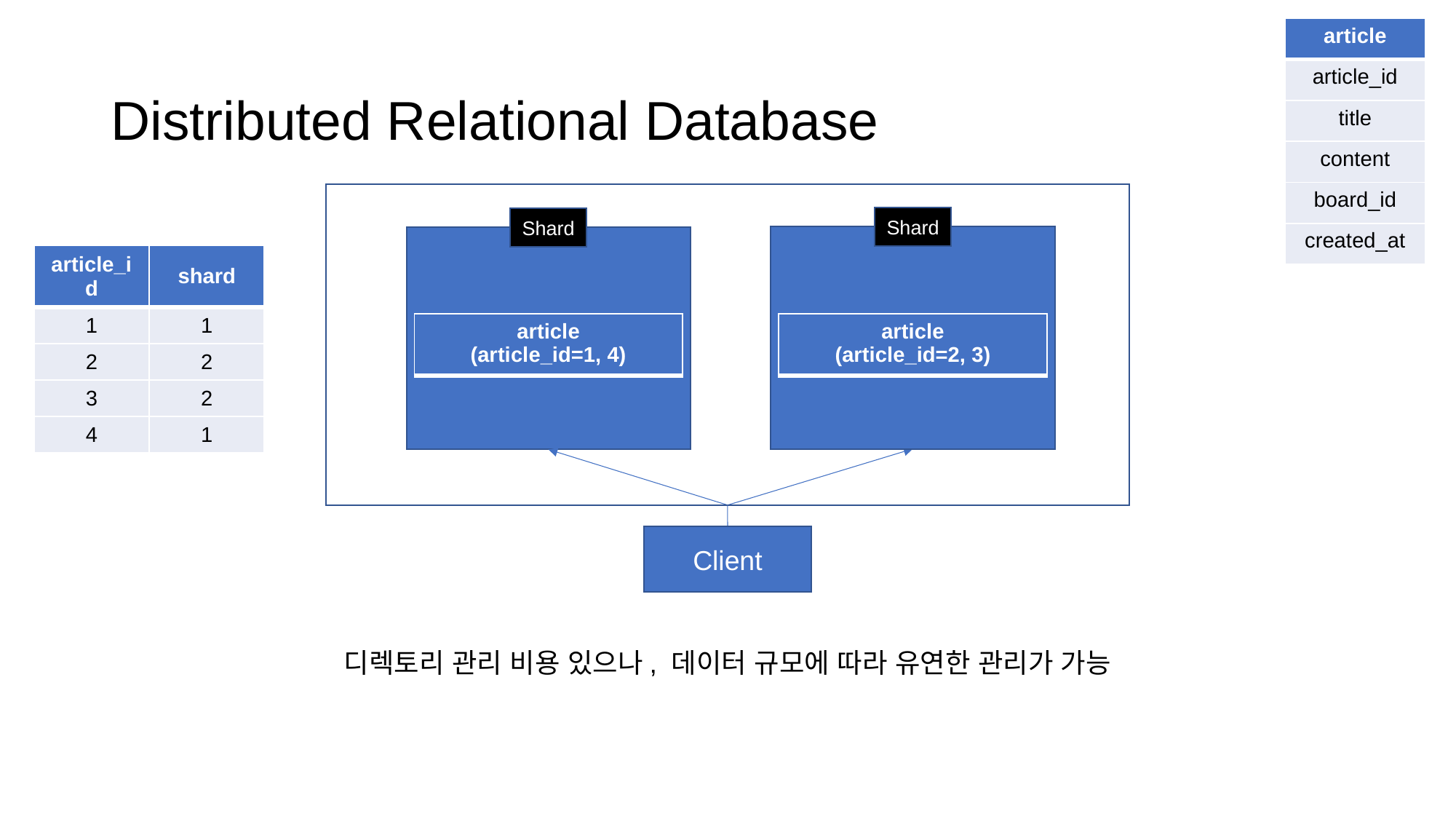

| article |
| --- |
| article\_id |
| title |
| content |
| board\_id |
| created\_at |
# Distributed Relational Database

Shard
Shard

| article\_id | shard |
| --- | --- |
| 1 | 1 |
| 2 | 2 |
| 3 | 2 |
| 4 | 1 |
| article (article\_id=1, 4) |
| --- |
| article (article\_id=2, 3) |
| --- |
Client
디렉토리 관리 비용 있으나, 데이터 규모에 따라 유연한 관리가 가능